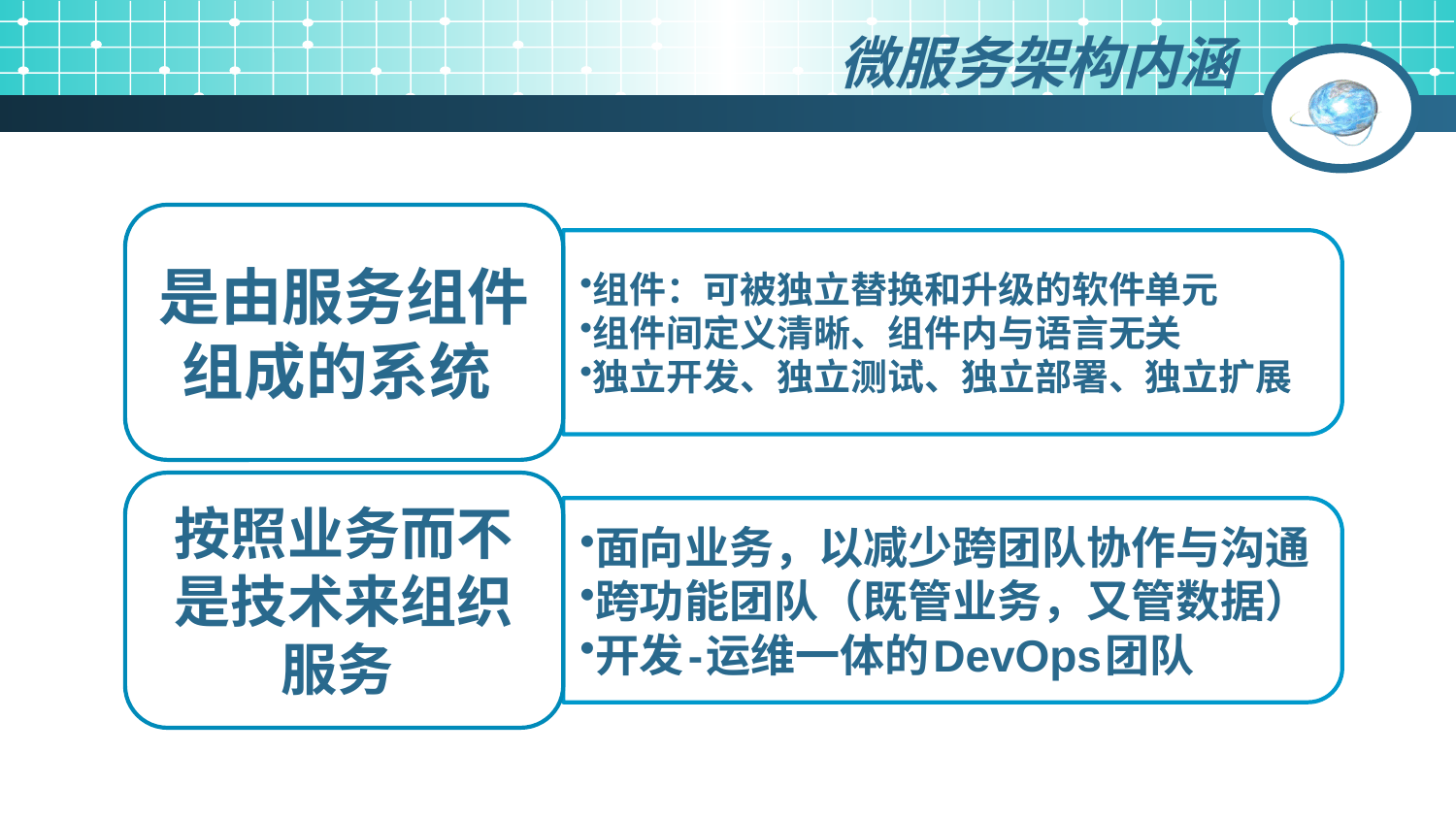

# 微服务架构内涵
是由服务组件组成的系统
组件：可被独立替换和升级的软件单元
组件间定义清晰、组件内与语言无关
独立开发、独立测试、独立部署、独立扩展
按照业务而不是技术来组织服务
面向业务，以减少跨团队协作与沟通
跨功能团队（既管业务，又管数据）
开发-运维一体的DevOps团队